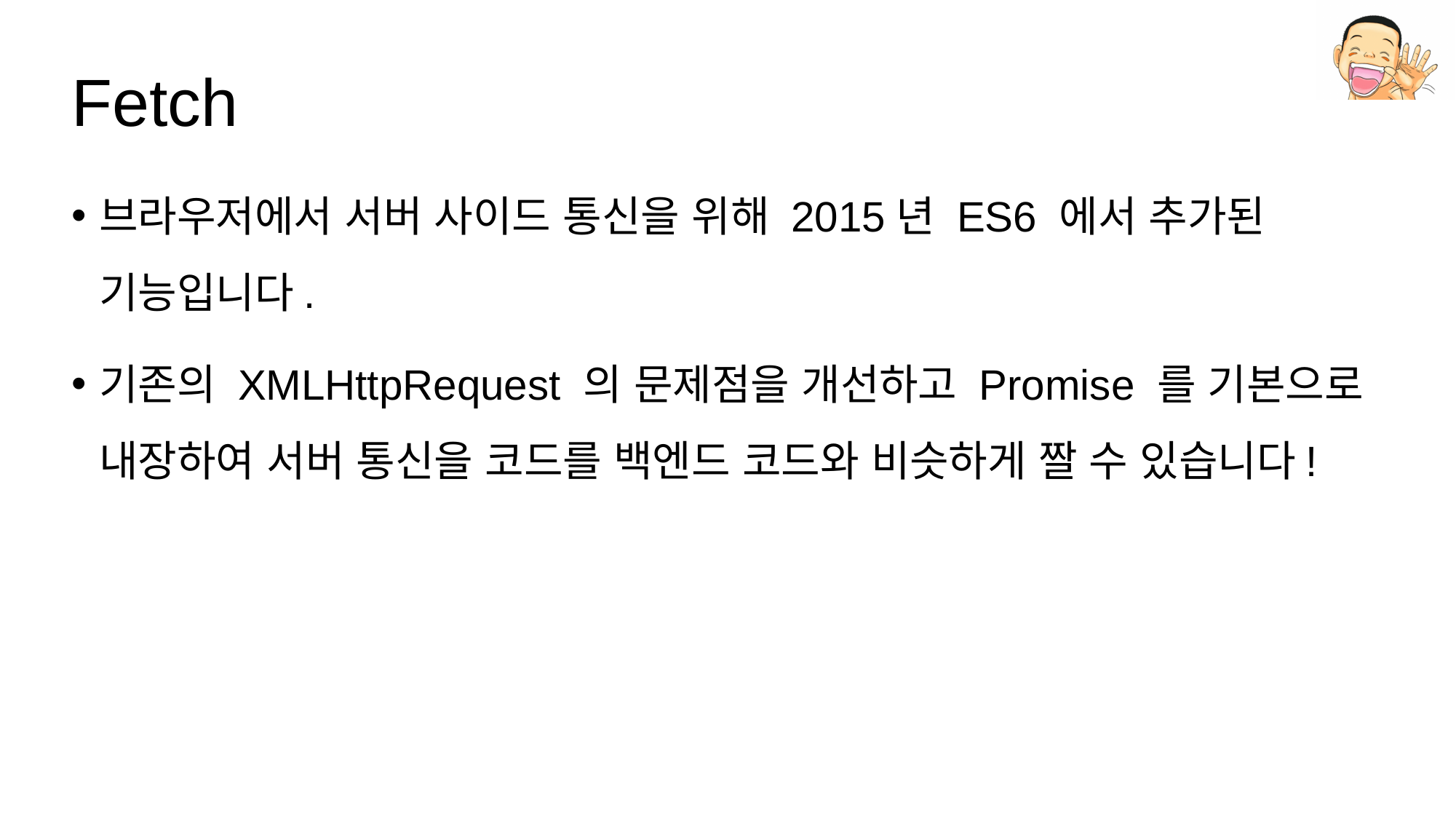

# Fetch
브라우저에서 서버 사이드 통신을 위해 2015년 ES6 에서 추가된 기능입니다.
기존의 XMLHttpRequest 의 문제점을 개선하고 Promise 를 기본으로 내장하여 서버 통신을 코드를 백엔드 코드와 비슷하게 짤 수 있습니다!